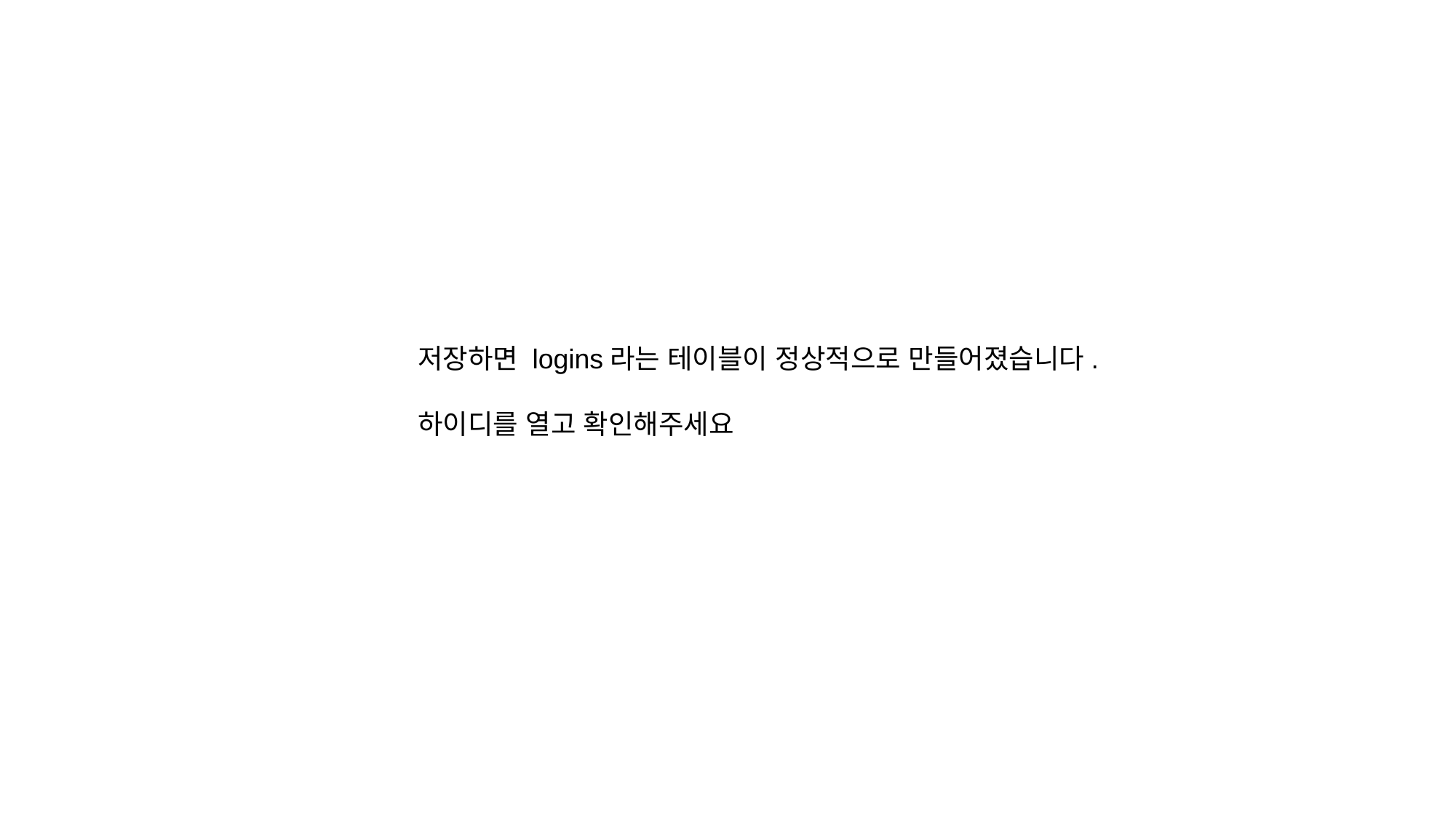

저장하면 logins라는 테이블이 정상적으로 만들어졌습니다.

하이디를 열고 확인해주세요